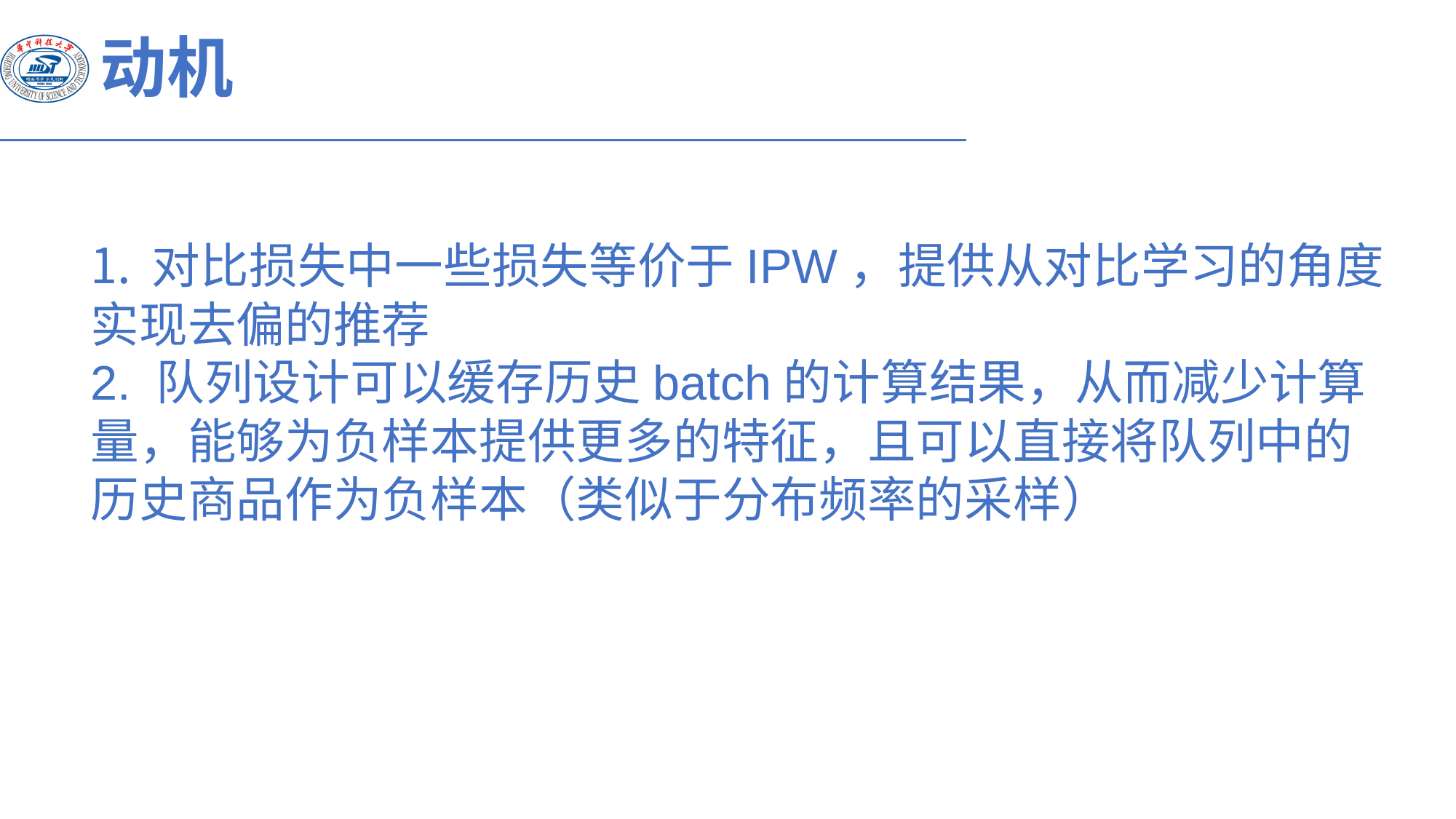

动机
对比损失中一些损失等价于IPW，提供从对比学习的角度
实现去偏的推荐
2. 队列设计可以缓存历史batch的计算结果，从而减少计算
量，能够为负样本提供更多的特征，且可以直接将队列中的
历史商品作为负样本（类似于分布频率的采样）